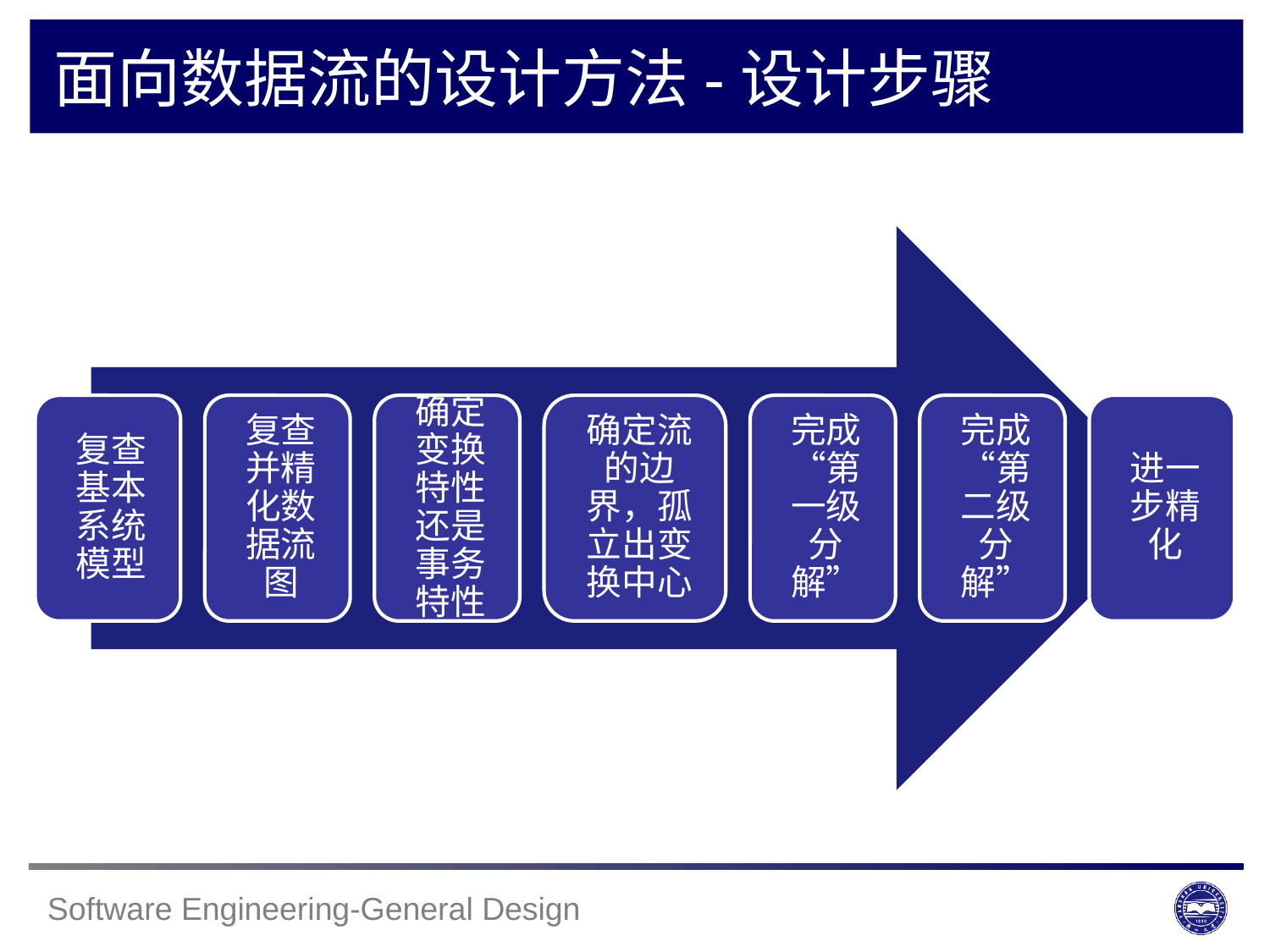

面向数据流的设计方法-设计步骤
复查基本系统模型
复查并精化数据流图
确定变换特性还是事务特性
确定流的边界，孤立出变换中心
完成“第一级分解”
完成“第二级分解”
进一步精化